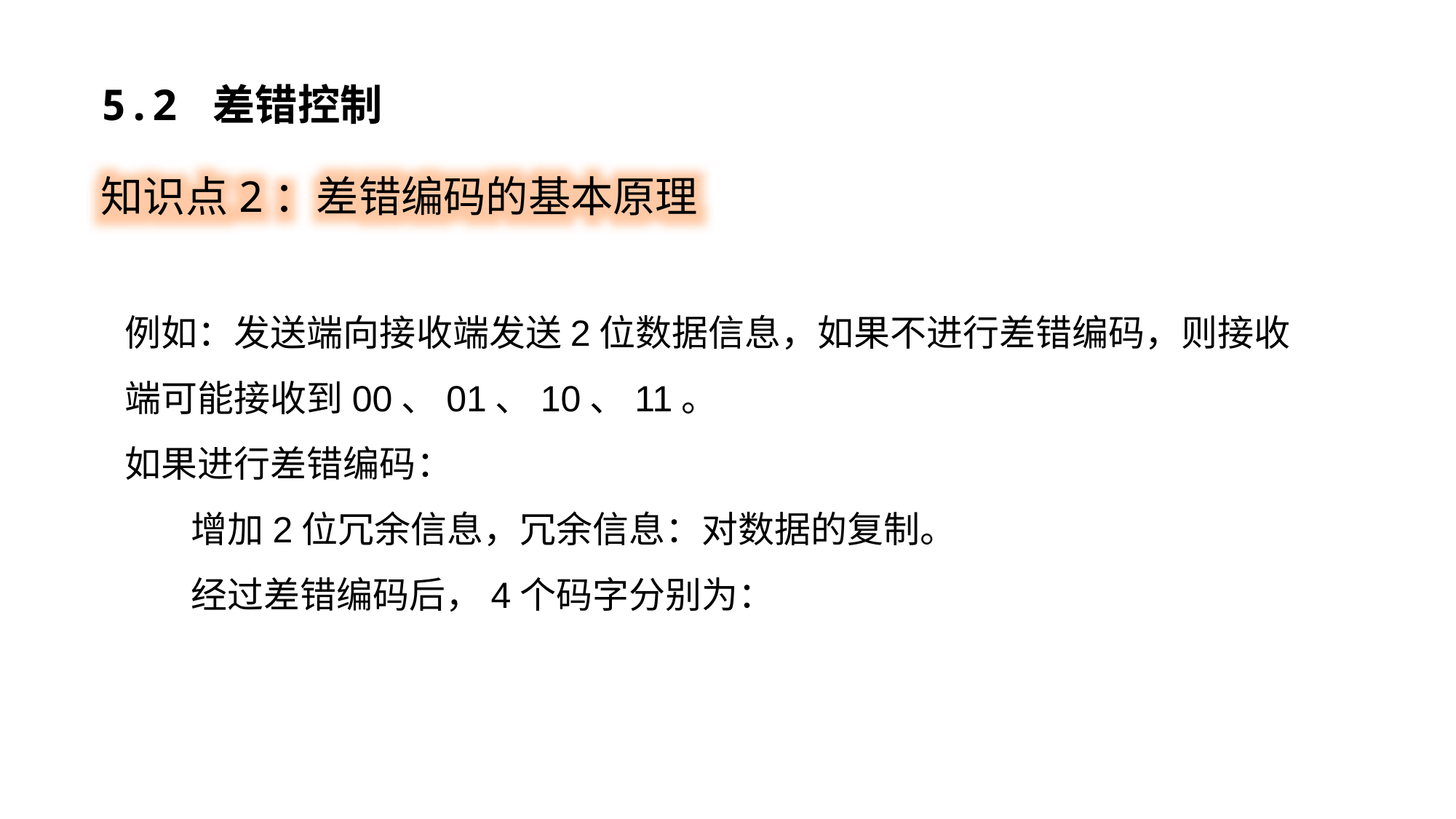

5.2 差错控制
知识点2：差错编码的基本原理
例如：发送端向接收端发送2位数据信息，如果不进行差错编码，则接收端可能接收到00、01、10、11。
如果进行差错编码：
       增加2位冗余信息，冗余信息：对数据的复制。
       经过差错编码后，4个码字分别为：